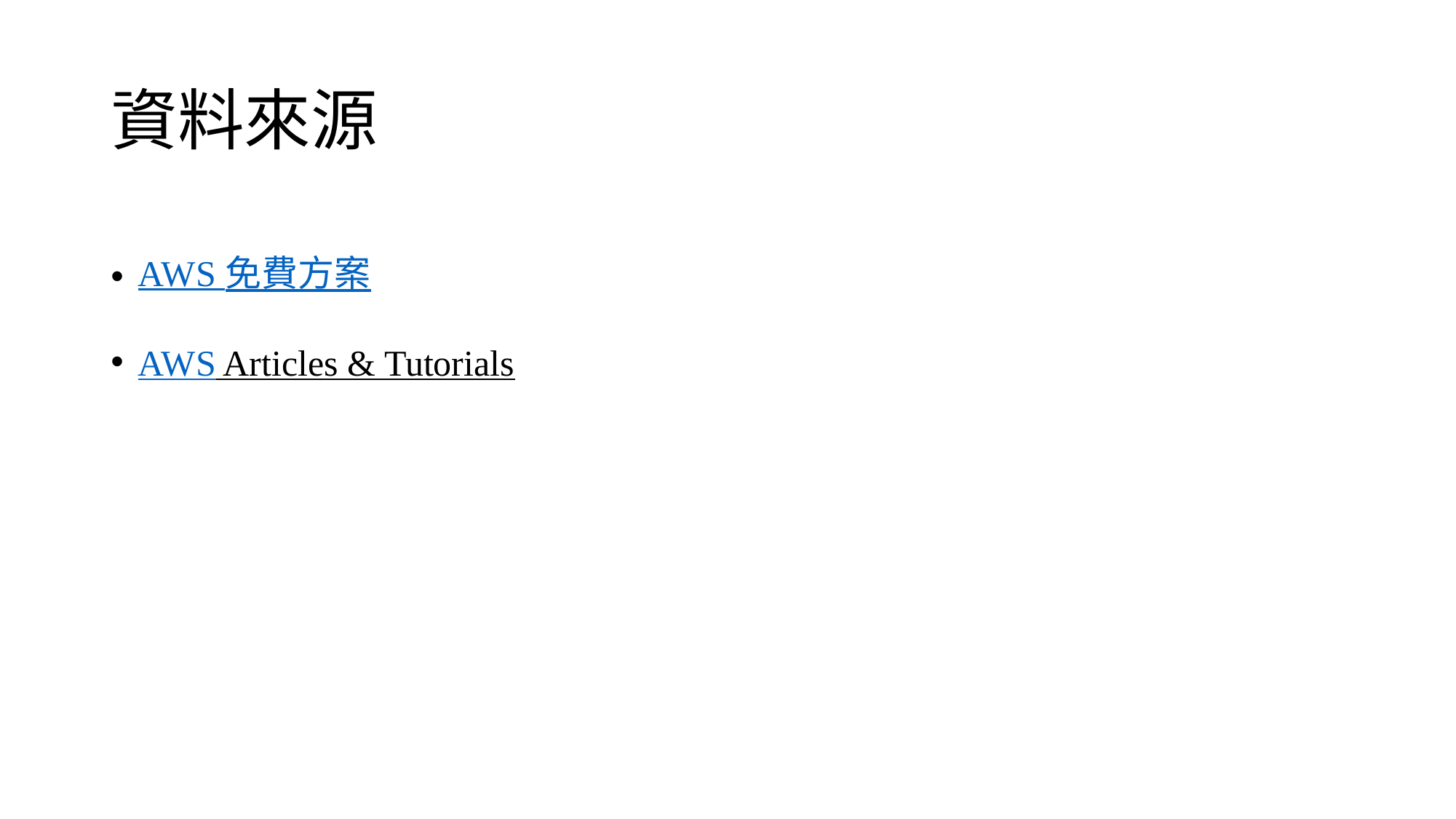

# 資料來源
AWS 免費方案
AWS Articles & Tutorials